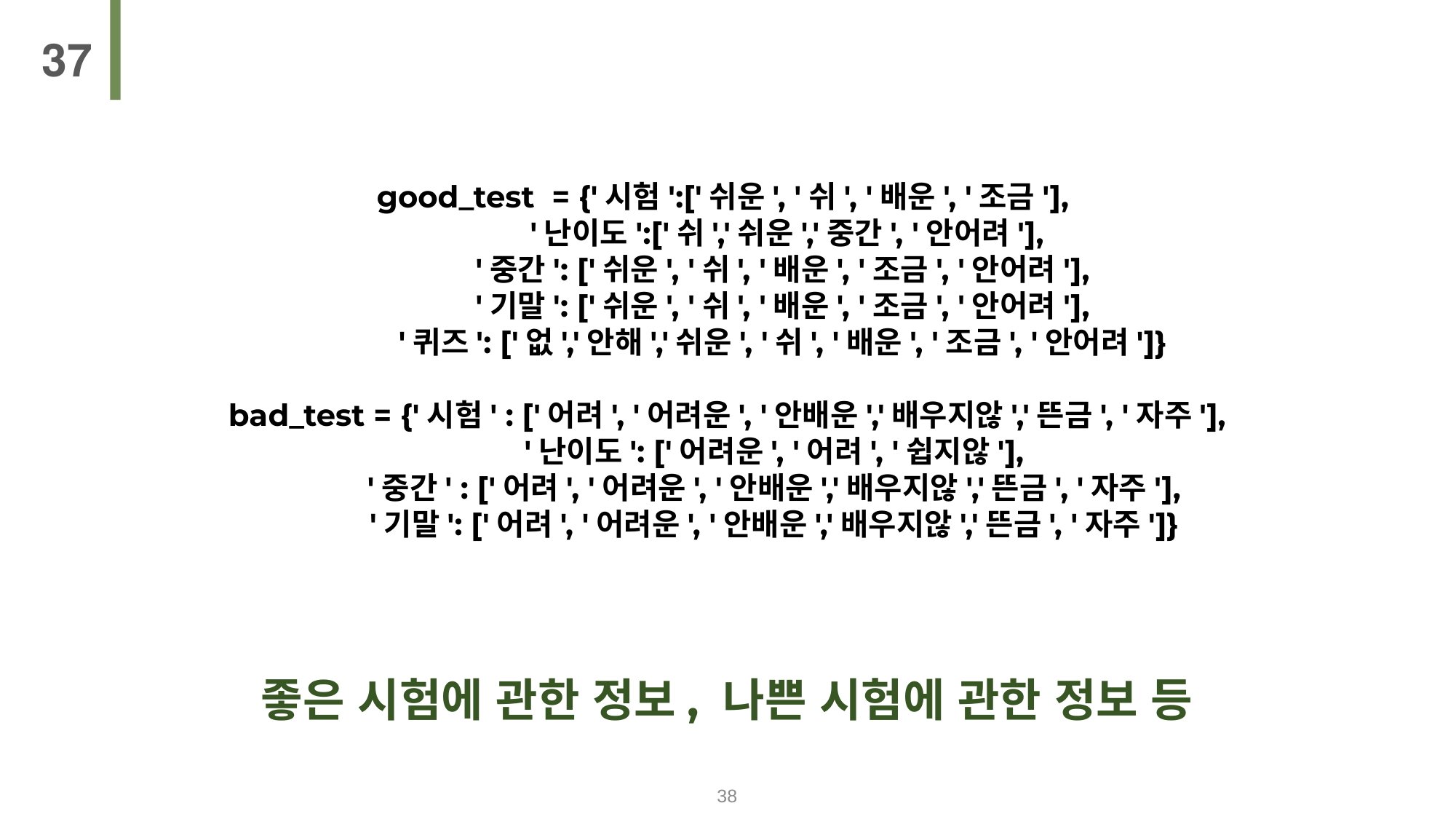

37

good_test  = {'시험':['쉬운', '쉬', '배운', '조금'],
              '난이도':['쉬','쉬운','중간', '안어려'],
             '중간': ['쉬운', '쉬', '배운', '조금', '안어려'],
             '기말': ['쉬운', '쉬', '배운', '조금', '안어려'],
             '퀴즈': ['없','안해','쉬운', '쉬', '배운', '조금', '안어려']}

bad_test = {'시험' : ['어려', '어려운', '안배운','배우지않','뜬금', '자주'],
           '난이도': ['어려운', '어려', '쉽지않'],
           '중간' : ['어려', '어려운', '안배운','배우지않','뜬금', '자주'],
           '기말': ['어려', '어려운', '안배운','배우지않','뜬금', '자주']}

좋은 시험에 관한 정보, 나쁜 시험에 관한 정보 등

38